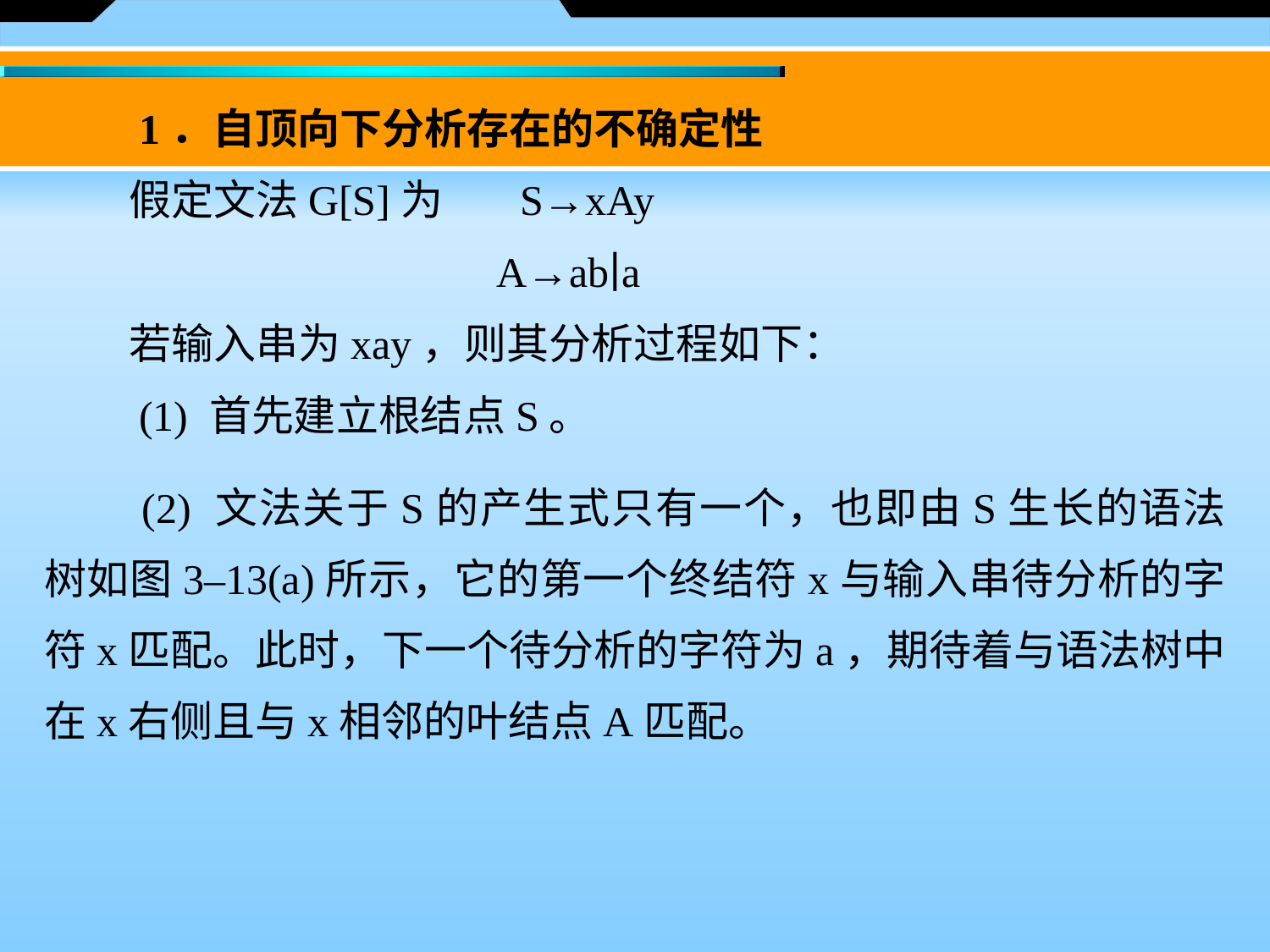

1．自顶向下分析存在的不确定性
　　假定文法G[S]为       S→xAy
                     		　  A→ab∣a
　　若输入串为xay，则其分析过程如下：
　　(1) 首先建立根结点S。
　　(2) 文法关于S的产生式只有一个，也即由S生长的语法树如图3–13(a)所示，它的第一个终结符x与输入串待分析的字符x匹配。此时，下一个待分析的字符为a，期待着与语法树中在x右侧且与x相邻的叶结点A匹配。